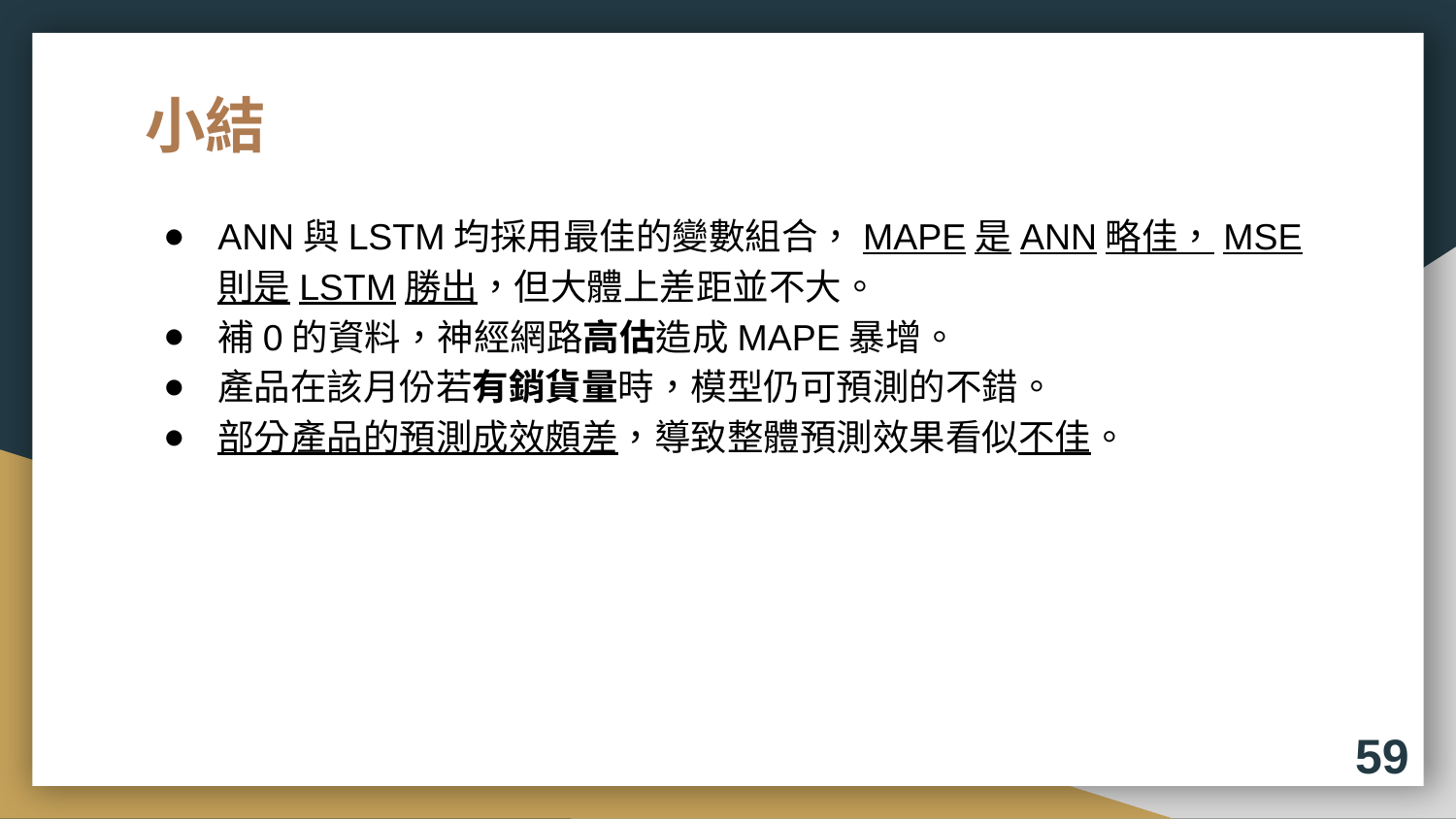

# 小結
ANN與LSTM均採用最佳的變數組合，MAPE是ANN略佳，MSE則是LSTM勝出，但大體上差距並不大。
補0的資料，神經網路高估造成MAPE暴增。
產品在該月份若有銷貨量時，模型仍可預測的不錯。
部分產品的預測成效頗差，導致整體預測效果看似不佳。
59